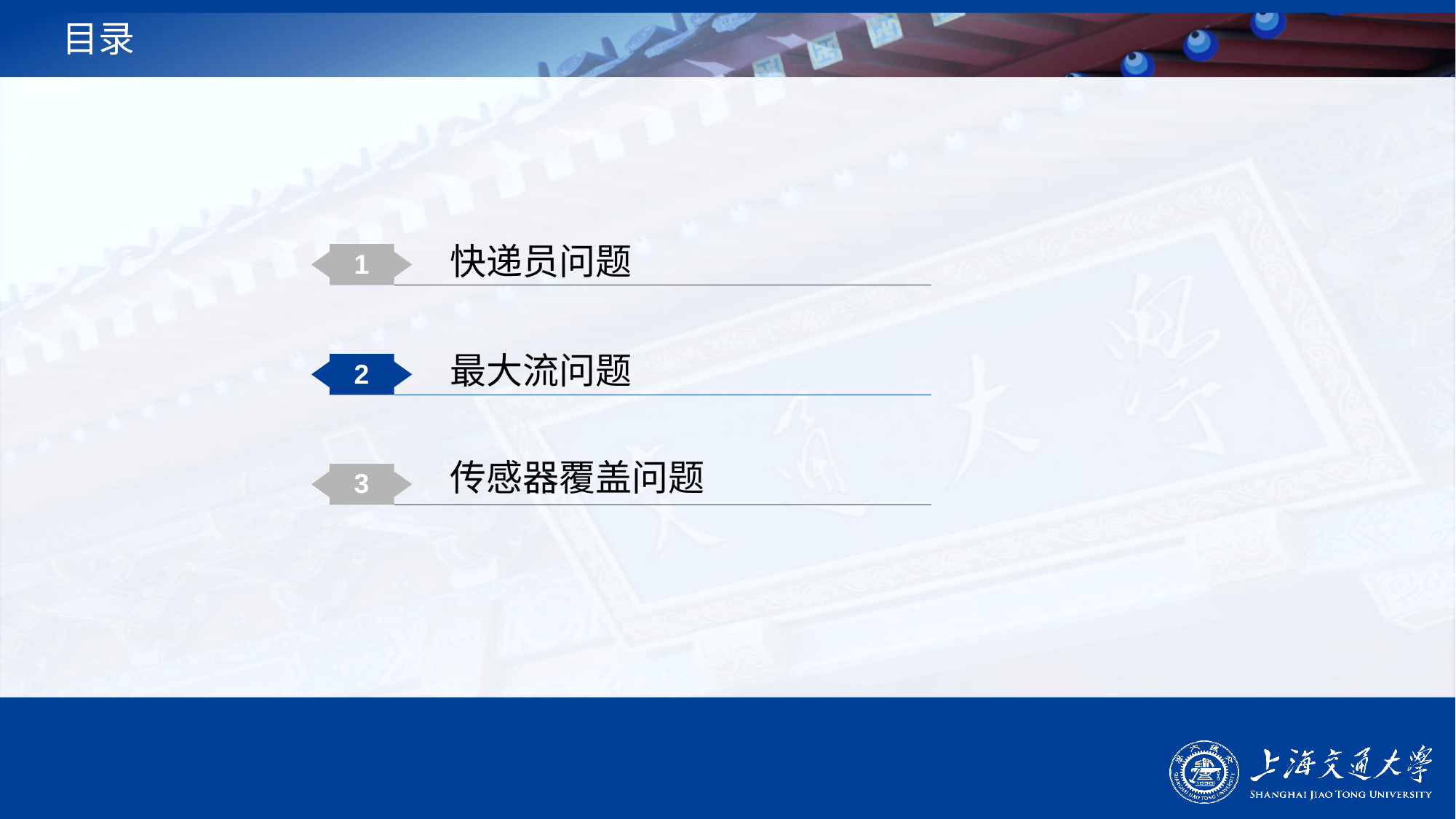

# 目录
快递员问题
1

最大流问题
2

传感器覆盖问题
3